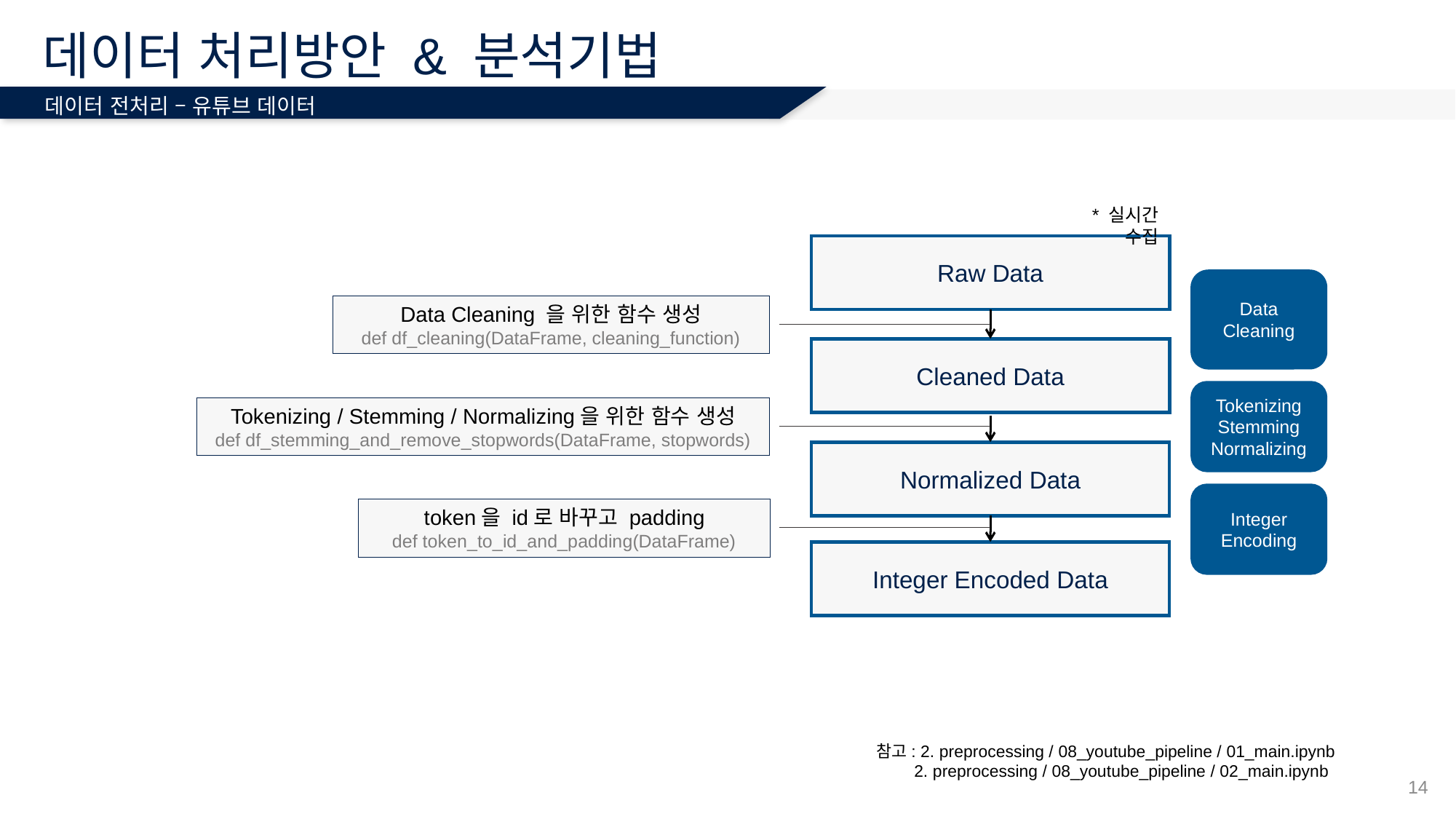

# 데이터 처리방안 & 분석기법
데이터 전처리 – 유튜브 데이터
* 실시간 수집
Raw Data
Data
Cleaning
Data Cleaning 을 위한 함수 생성
def df_cleaning(DataFrame, cleaning_function)
Cleaned Data
Tokenizing
Stemming Normalizing
Tokenizing / Stemming / Normalizing을 위한 함수 생성
def df_stemming_and_remove_stopwords(DataFrame, stopwords)
Normalized Data
Integer Encoding
token을 id로 바꾸고 padding
def token_to_id_and_padding(DataFrame)
Integer Encoded Data
참고: 2. preprocessing / 08_youtube_pipeline / 01_main.ipynb
        2. preprocessing / 08_youtube_pipeline / 02_main.ipynb
14